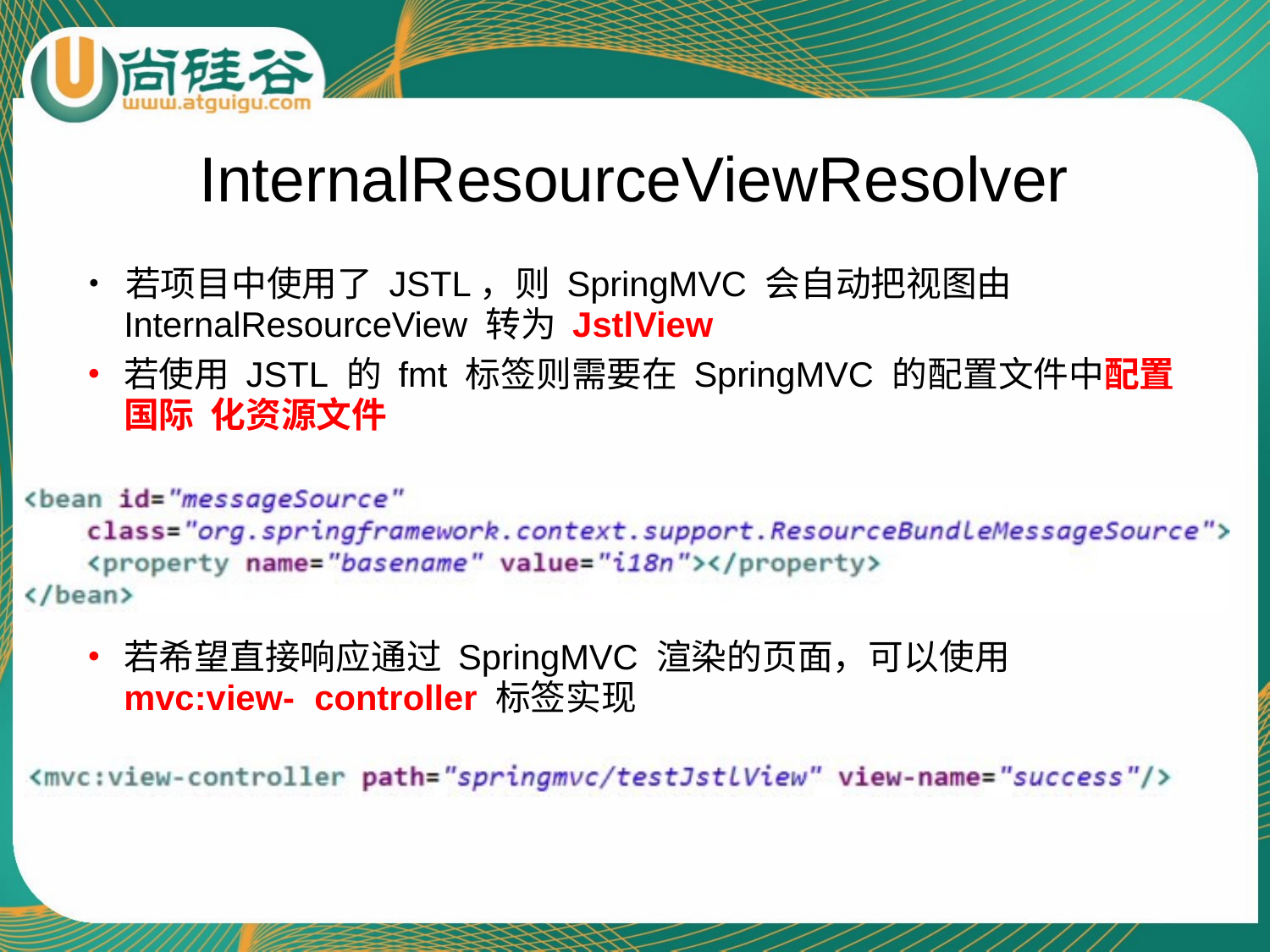

# InternalResourceViewResolver
•	若项目中使用了 JSTL，则 SpringMVC 会自动把视图由
InternalResourceView 转为 JstlView
•	若使用 JSTL 的 fmt 标签则需要在 SpringMVC 的配置文件中配置国际  化资源文件

•	若希望直接响应通过 SpringMVC 渲染的页面，可以使用 mvc:view-  controller 标签实现